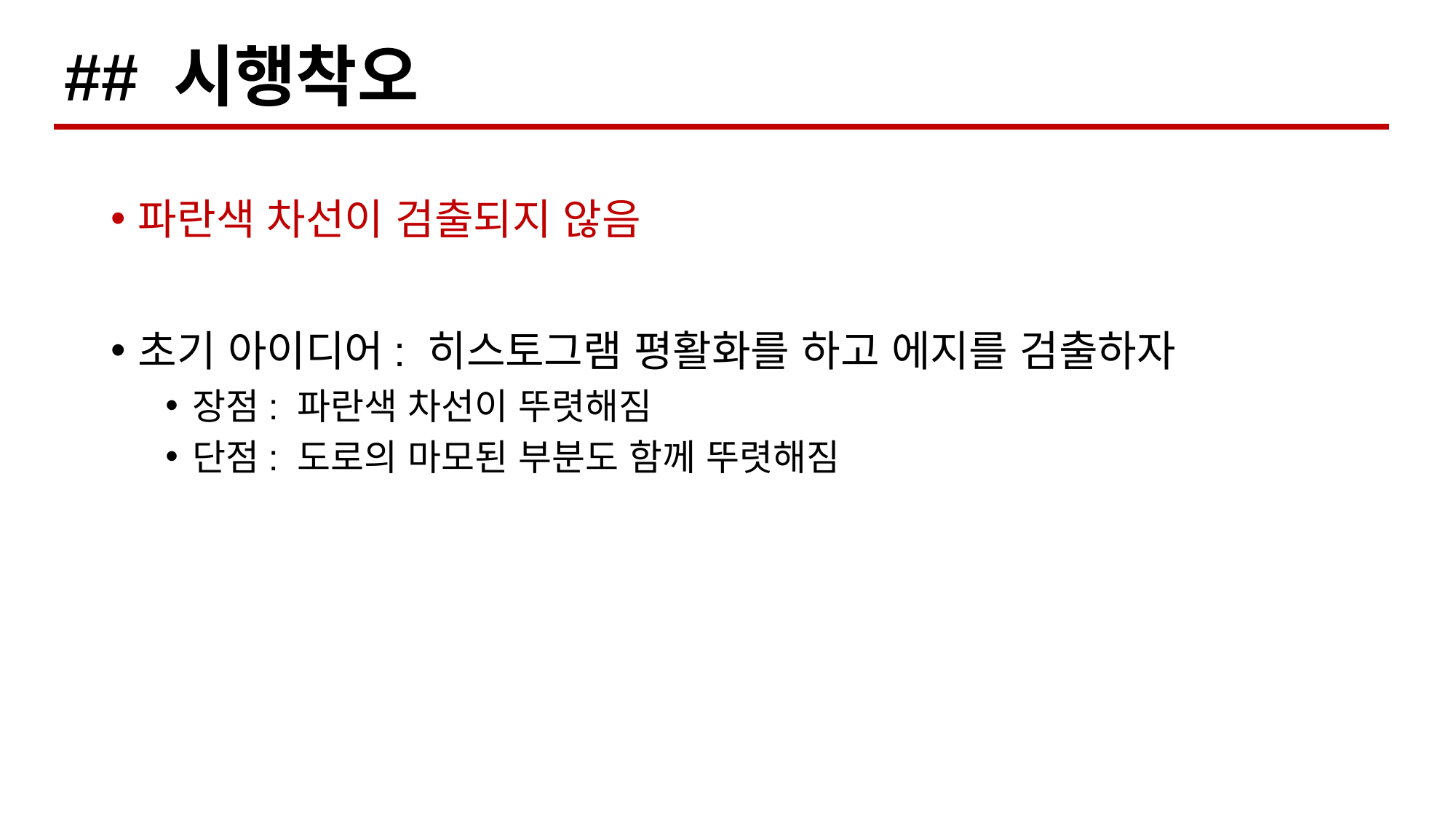

## 시행착오
파란색 차선이 검출되지 않음

초기 아이디어: 히스토그램 평활화를 하고 에지를 검출하자
장점: 파란색 차선이 뚜렷해짐
단점: 도로의 마모된 부분도 함께 뚜렷해짐